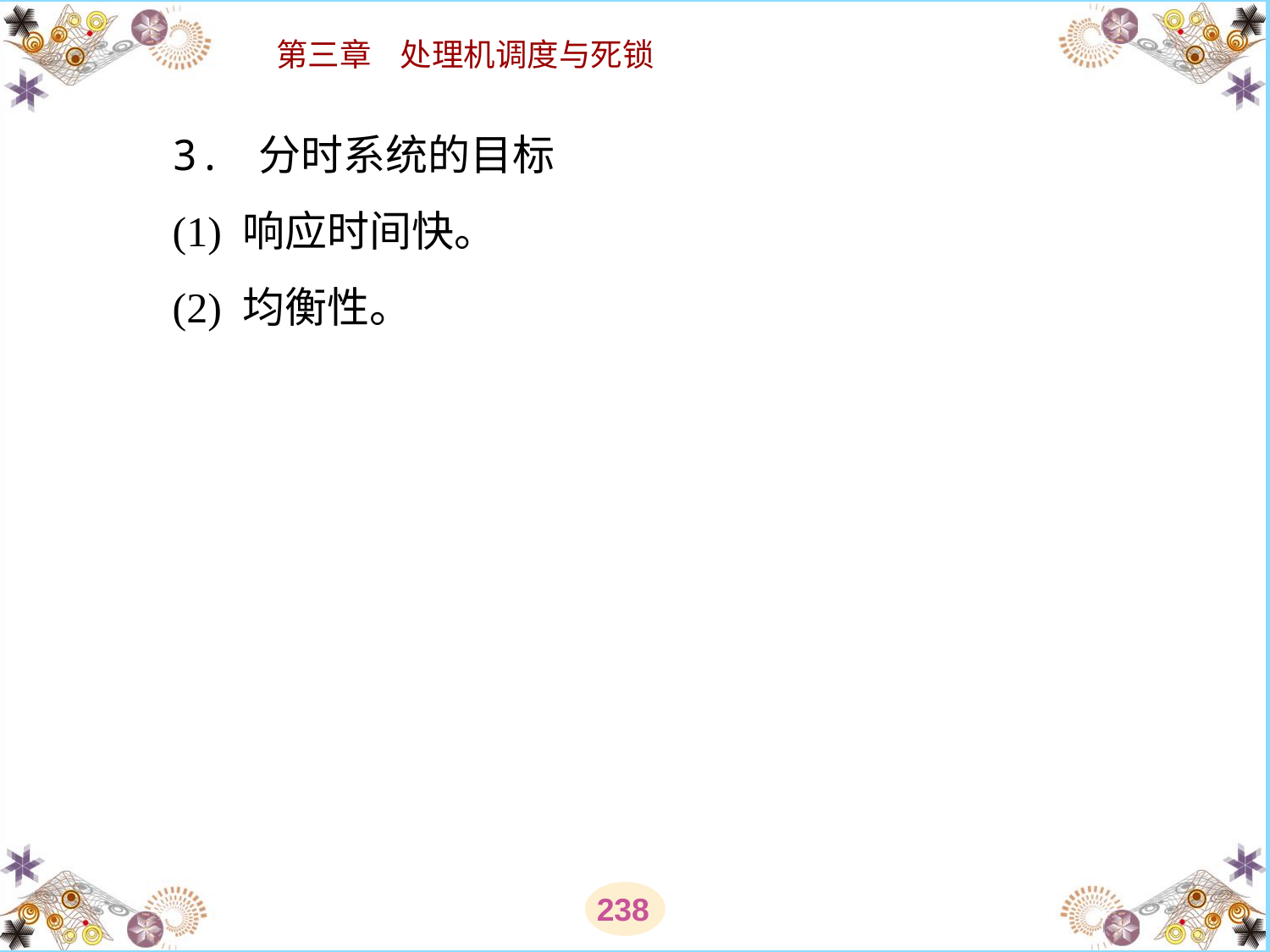

# 3. 分时系统的目标 　　(1) 响应时间快。 　　(2) 均衡性。